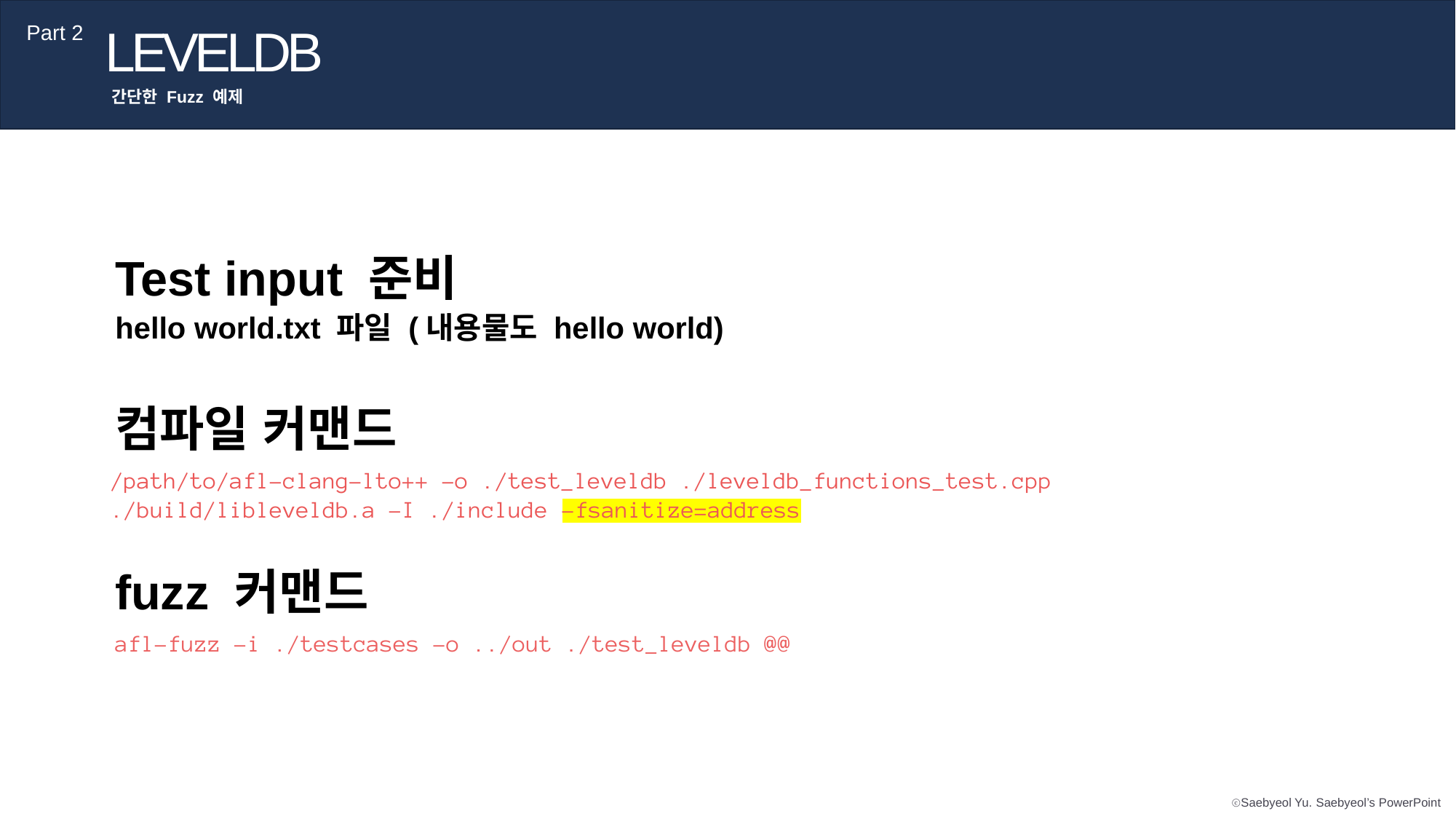

LEVELDB
Part 2
간단한 Fuzz 예제
Test input 준비
hello world.txt 파일 (내용물도 hello world)
컴파일 커맨드
/path/to/afl-clang-lto++ -o ./test_leveldb ./leveldb_functions_test.cpp
./build/libleveldb.a -I ./include -fsanitize=address
fuzz 커맨드
afl-fuzz -i ./testcases -o ../out ./test_leveldb @@